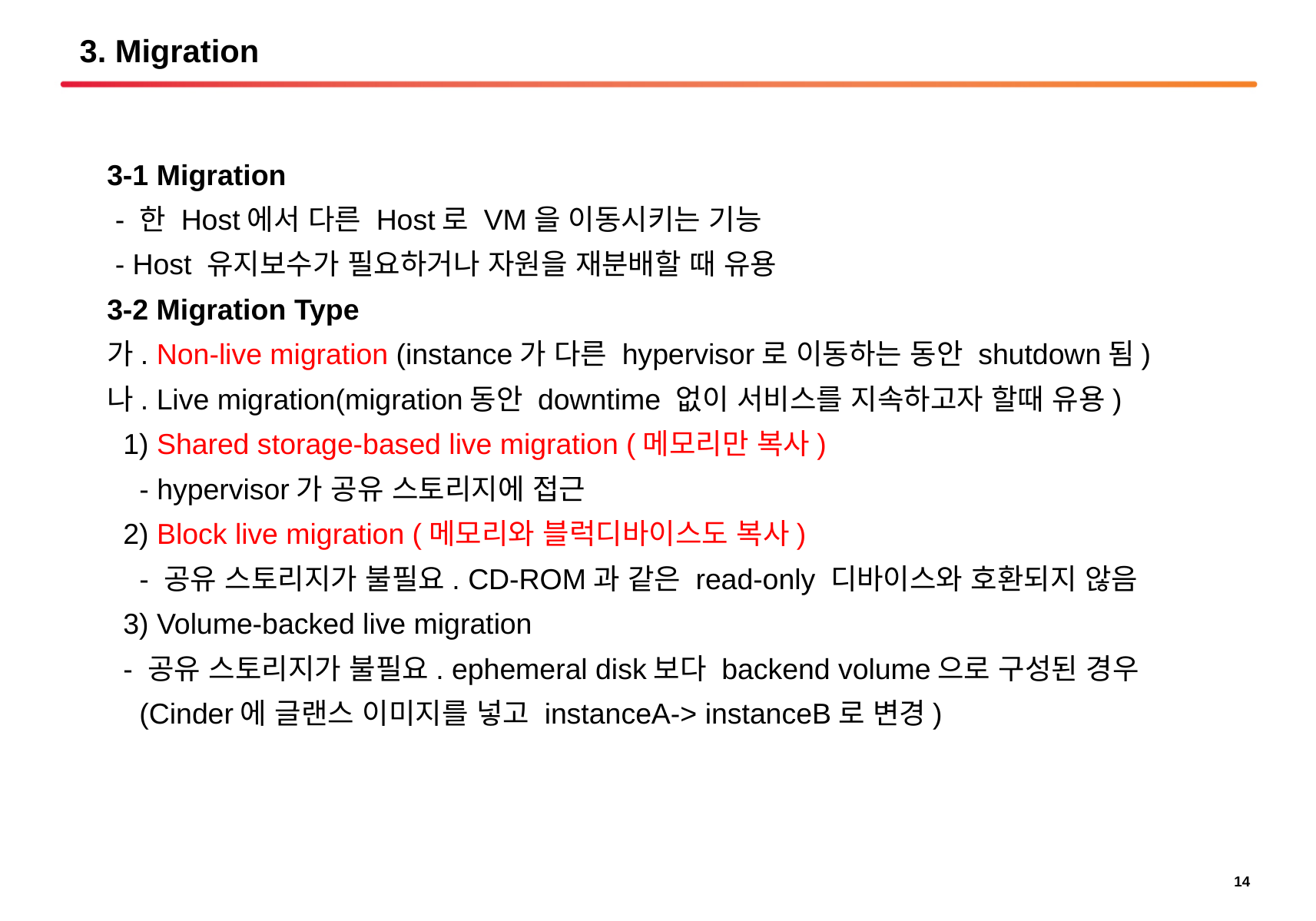

# 3. Migration
3-1 Migration
 - 한 Host에서 다른 Host로 VM을 이동시키는 기능
 - Host 유지보수가 필요하거나 자원을 재분배할 때 유용
3-2 Migration Type
가. Non-live migration (instance가 다른 hypervisor로 이동하는 동안 shutdown됨)
나. Live migration(migration동안 downtime 없이 서비스를 지속하고자 할때 유용)
  1) Shared storage-based live migration (메모리만 복사)
    - hypervisor가 공유 스토리지에 접근
  2) Block live migration (메모리와 블럭디바이스도 복사)
    - 공유 스토리지가 불필요. CD-ROM과 같은 read-only 디바이스와 호환되지 않음
  3) Volume-backed live migration
  - 공유 스토리지가 불필요. ephemeral disk보다 backend volume으로 구성된 경우
    (Cinder에 글랜스 이미지를 넣고 instanceA-> instanceB로 변경)